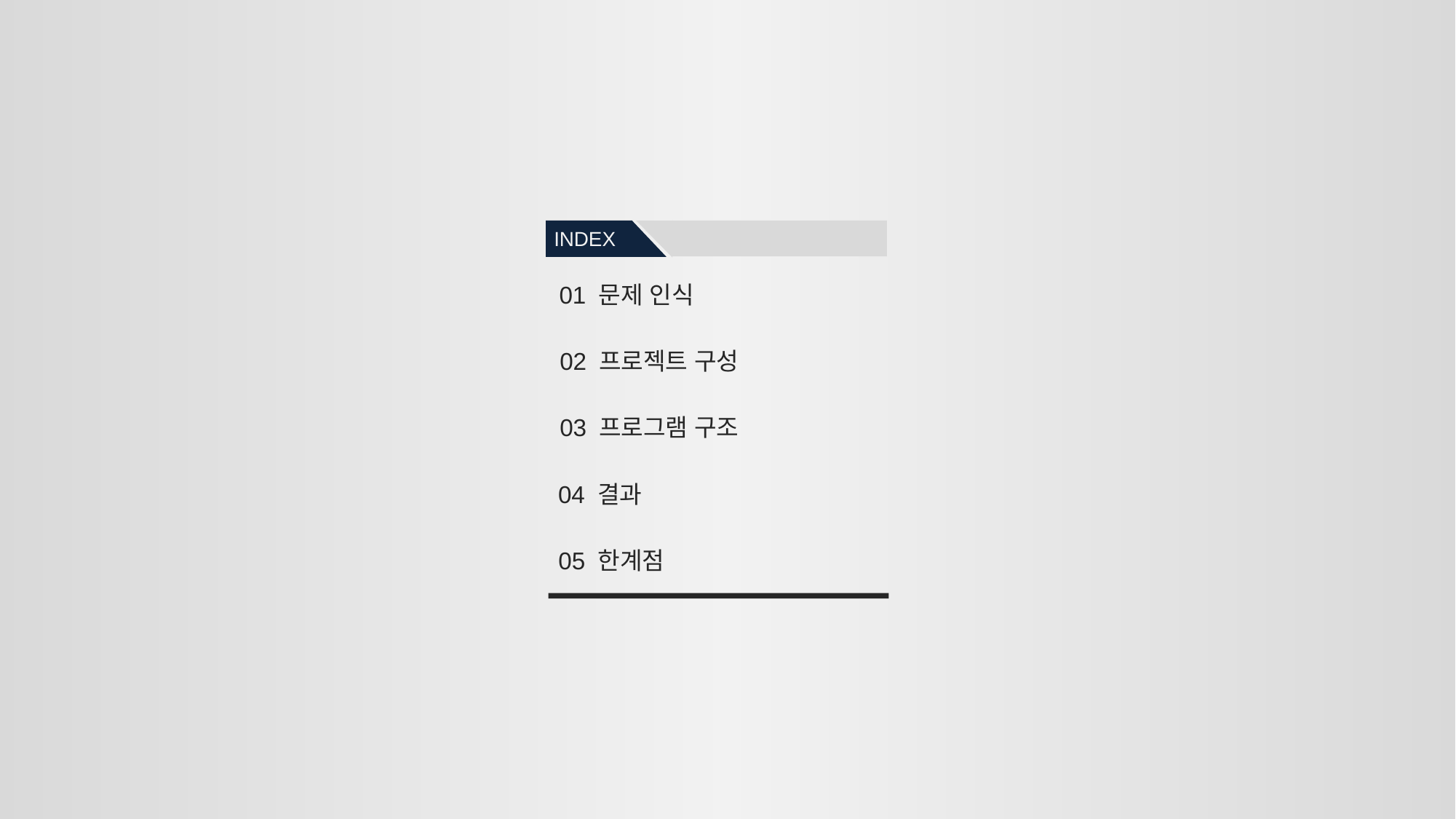

INDEX

01 문제 인식
02 프로젝트 구성
03 프로그램 구조
04 결과
05 한계점